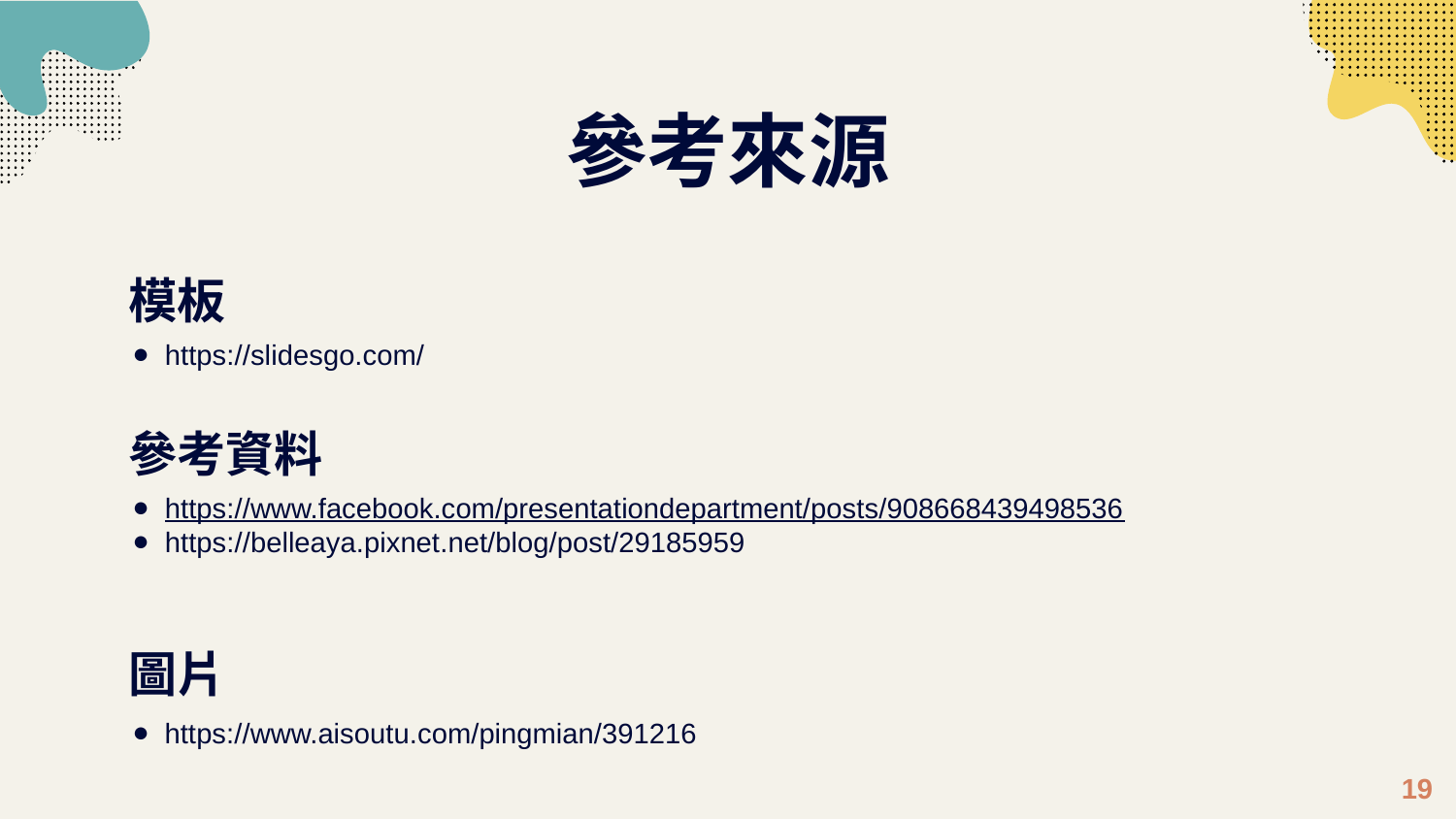

# 參考來源
模板
https://slidesgo.com/
參考資料
https://www.facebook.com/presentationdepartment/posts/908668439498536
https://belleaya.pixnet.net/blog/post/29185959
圖片
https://www.aisoutu.com/pingmian/391216
19